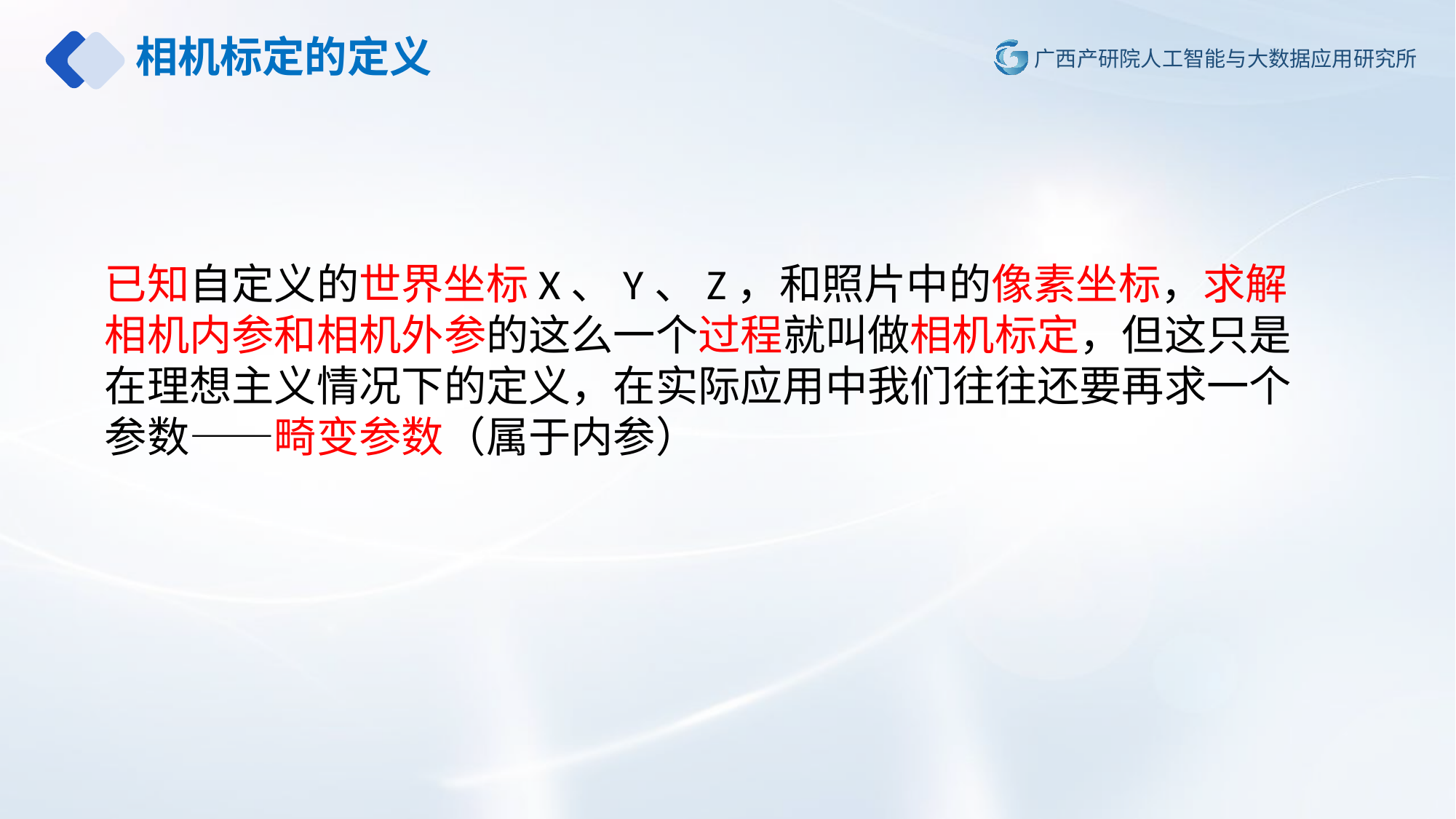

相机标定的定义

已知自定义的世界坐标X、Y、Z，和照片中的像素坐标，求解相机内参和相机外参的这么一个过程就叫做相机标定，但这只是在理想主义情况下的定义，在实际应用中我们往往还要再求一个参数——畸变参数（属于内参）